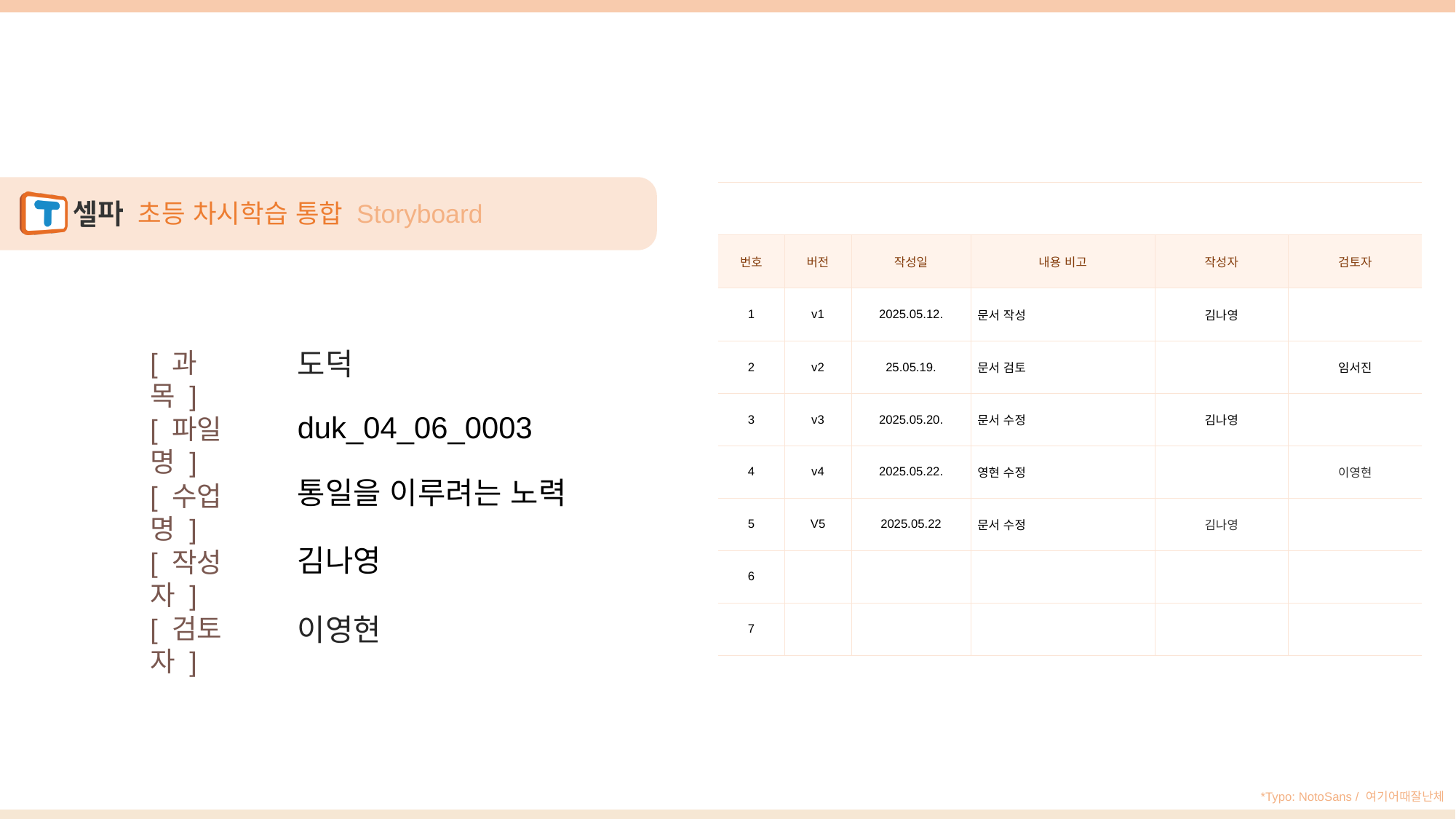

|  |  |  |  |  |  |
| --- | --- | --- | --- | --- | --- |
| 번호 | 버전 | 작성일 | 내용 비고 | 작성자 | 검토자 |
| 1 | v1 | 2025.05.12. | 문서 작성 | 김나영 |  |
| 2 | v2 | 25.05.19. | 문서 검토 |  | 임서진 |
| 3 | v3 | 2025.05.20. | 문서 수정 | 김나영 |  |
| 4 | v4 | 2025.05.22. | 영현 수정 |  | 이영현 |
| 5 | V5 | 2025.05.22 | 문서 수정 | 김나영 |  |
| 6 |  |  |  |  |  |
| 7 |  |  |  |  |  |
duk_04_06_0003
통일을 이루려는 노력
김나영